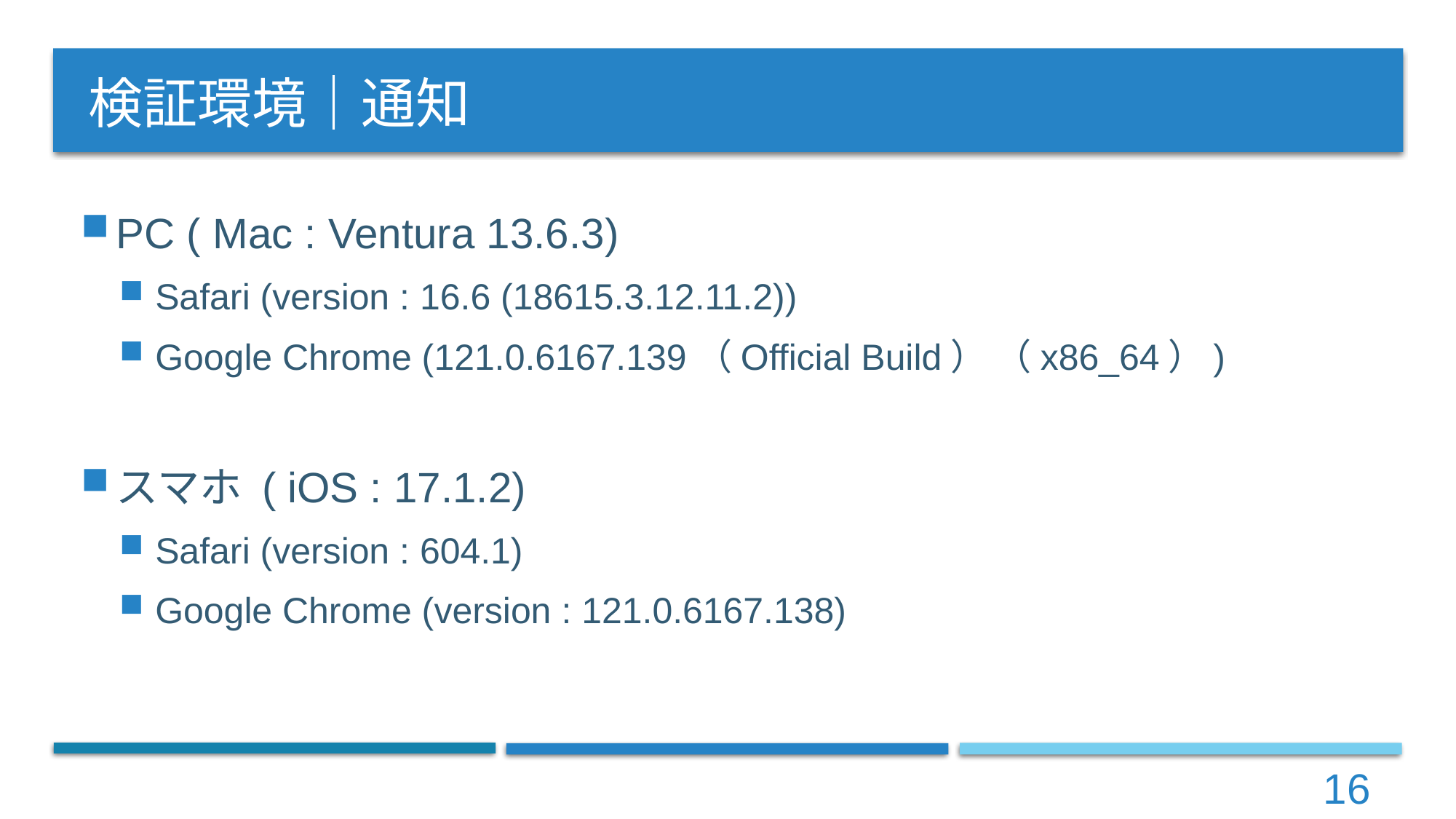

# 検証環境｜通知
PC ( Mac : Ventura 13.6.3)
Safari (version : 16.6 (18615.3.12.11.2))
Google Chrome (121.0.6167.139（Official Build） （x86_64）)

スマホ ( iOS : 17.1.2)
Safari (version : 604.1)
Google Chrome (version : 121.0.6167.138)

16